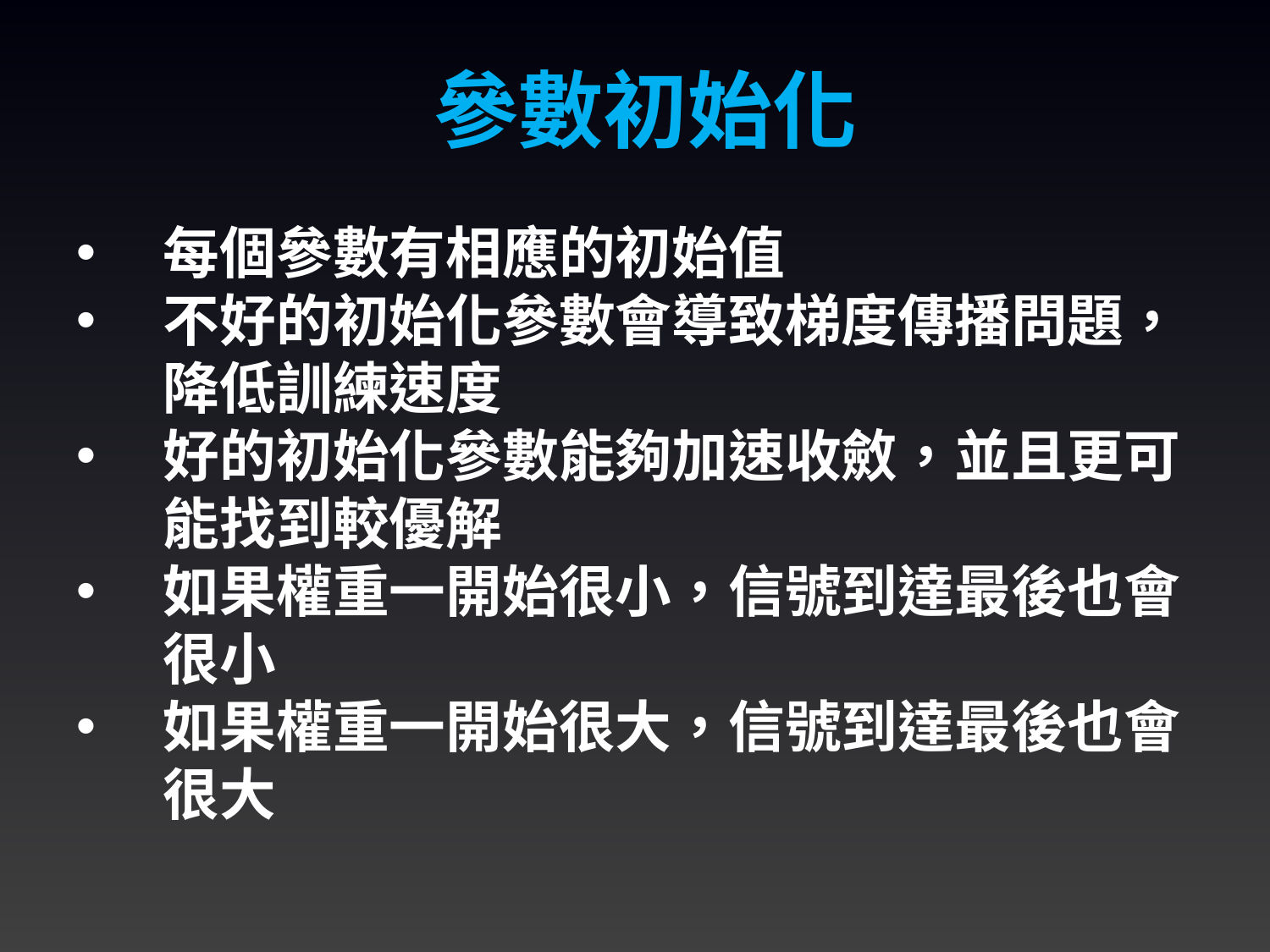

參數初始化
每個參數有相應的初始值
不好的初始化參數會導致梯度傳播問題，降低訓練速度
好的初始化參數能夠加速收斂，並且更可能找到較優解
如果權重一開始很小，信號到達最後也會很小
如果權重一開始很大，信號到達最後也會很大